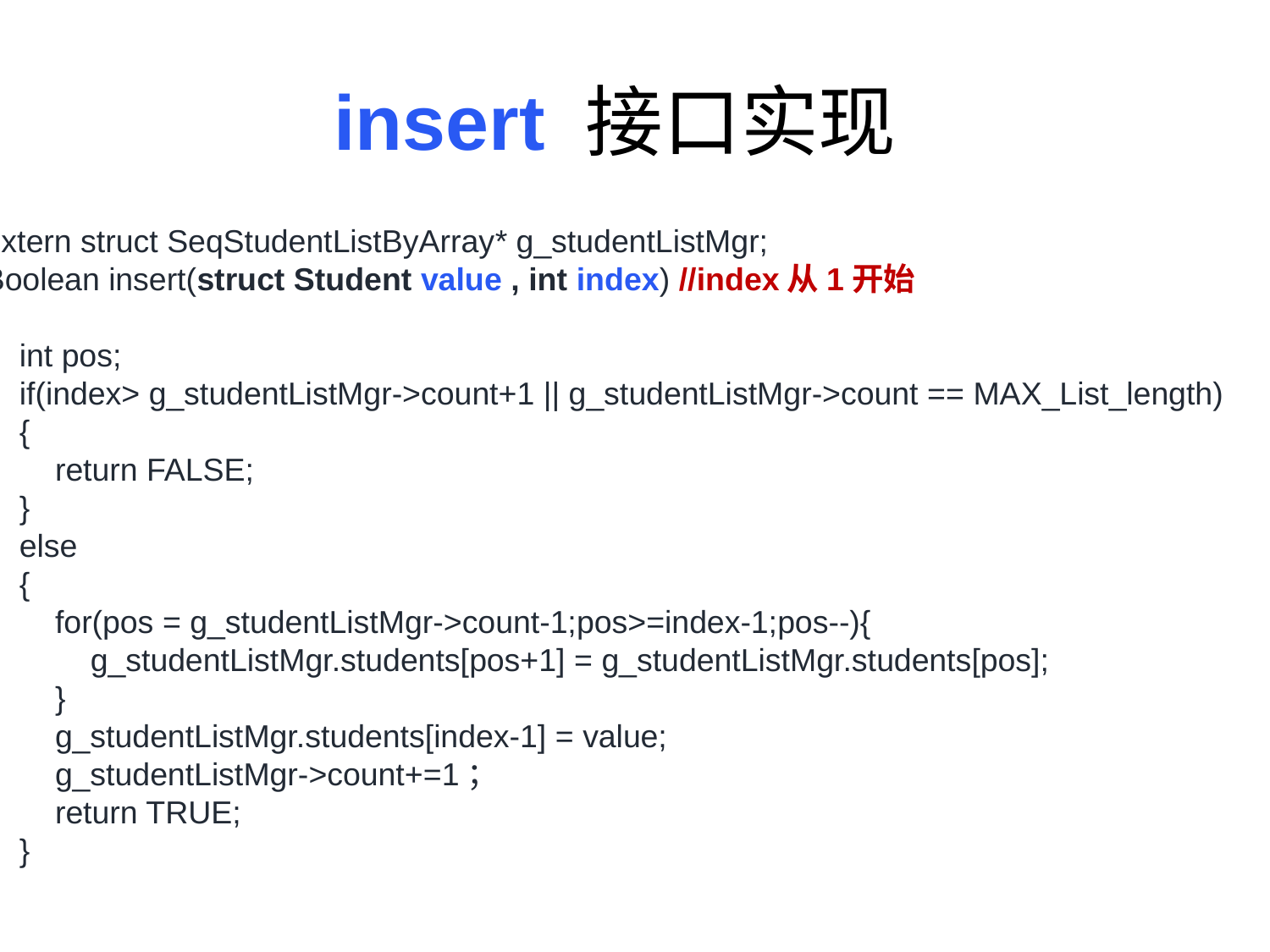

insert 接口实现
extern struct SeqStudentListByArray* g_studentListMgr;
Boolean insert(struct Student value , int index) //index从1开始
{
    int pos;
    if(index> g_studentListMgr->count+1 || g_studentListMgr->count == MAX_List_length)
    {
        return FALSE;
    }
    else
    {
        for(pos = g_studentListMgr->count-1;pos>=index-1;pos--){
            g_studentListMgr.students[pos+1] = g_studentListMgr.students[pos];
        }
        g_studentListMgr.students[index-1] = value;
        g_studentListMgr->count+=1；
        return TRUE;
    }
}